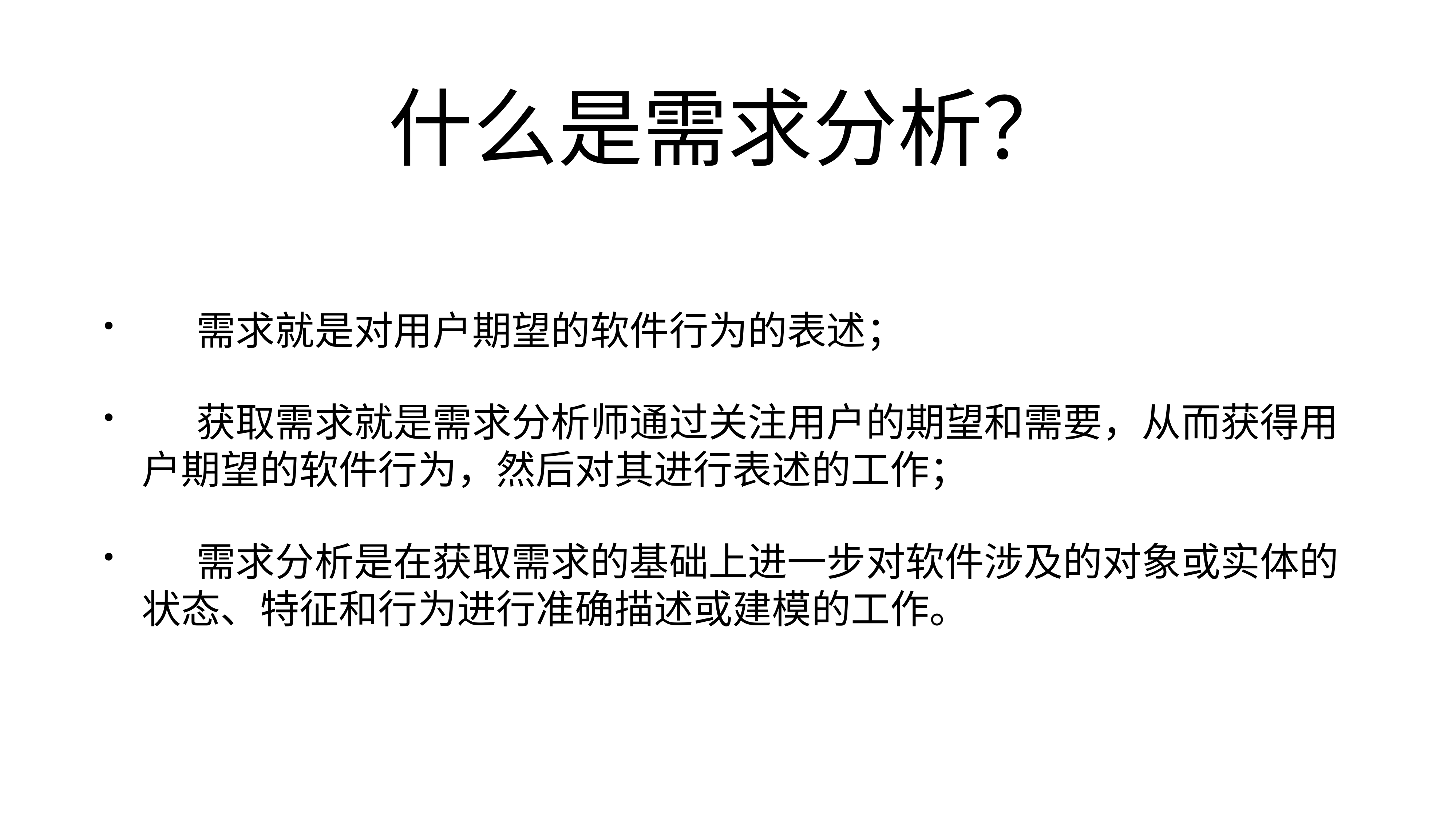

# 什么是需求分析？
	需求就是对用户期望的软件行为的表述；
	获取需求就是需求分析师通过关注用户的期望和需要，从而获得用户期望的软件行为，然后对其进行表述的工作；
	需求分析是在获取需求的基础上进一步对软件涉及的对象或实体的状态、特征和行为进行准确描述或建模的工作。